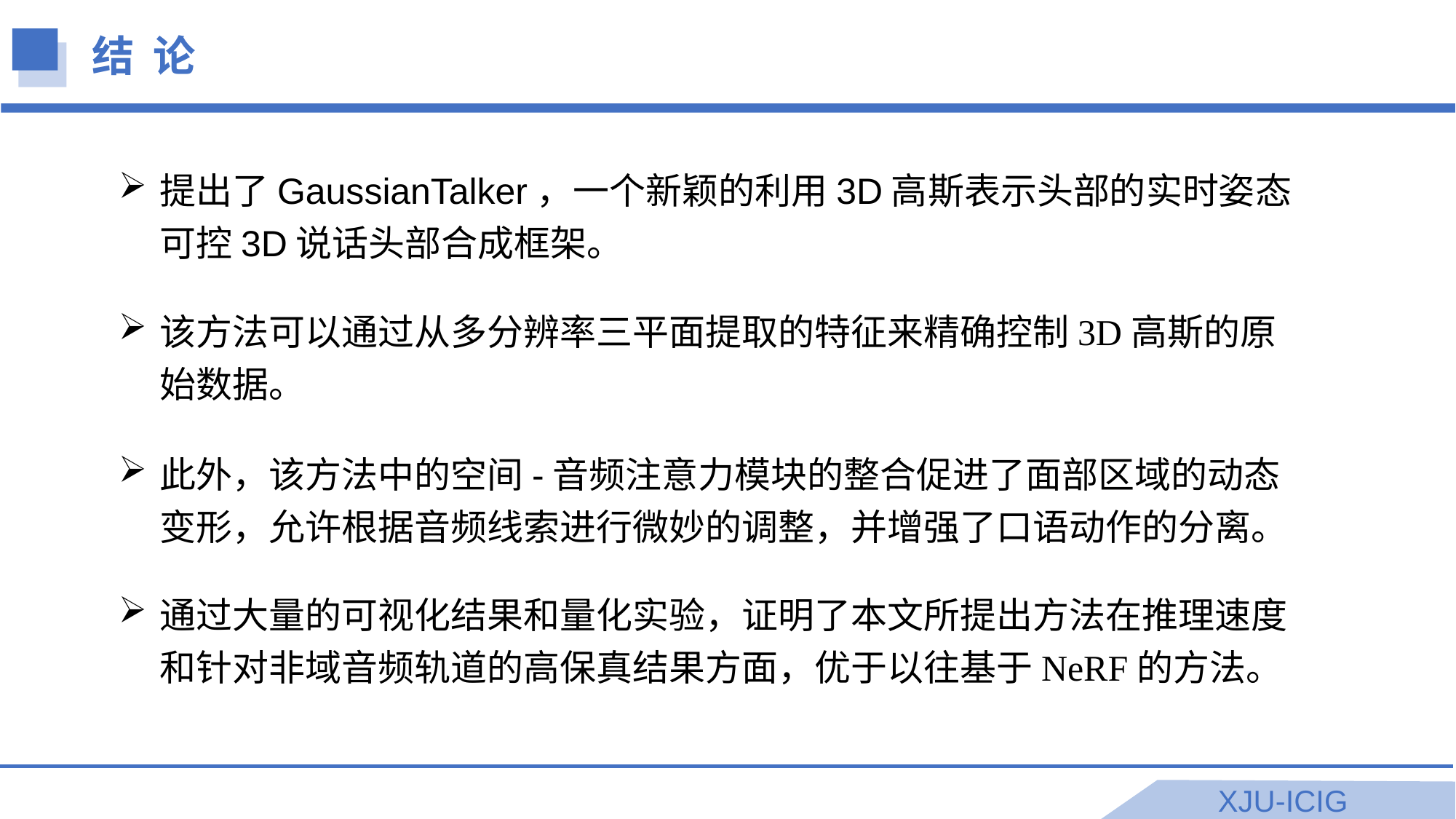

结  论

提出了GaussianTalker，一个新颖的利用3D高斯表示头部的实时姿态可控3D说话头部合成框架。
该方法可以通过从多分辨率三平面提取的特征来精确控制3D高斯的原始数据。
此外，该方法中的空间-音频注意力模块的整合促进了面部区域的动态变形，允许根据音频线索进行微妙的调整，并增强了口语动作的分离。
通过大量的可视化结果和量化实验，证明了本文所提出方法在推理速度和针对非域音频轨道的高保真结果方面，优于以往基于NeRF的方法。
XJU-ICIG